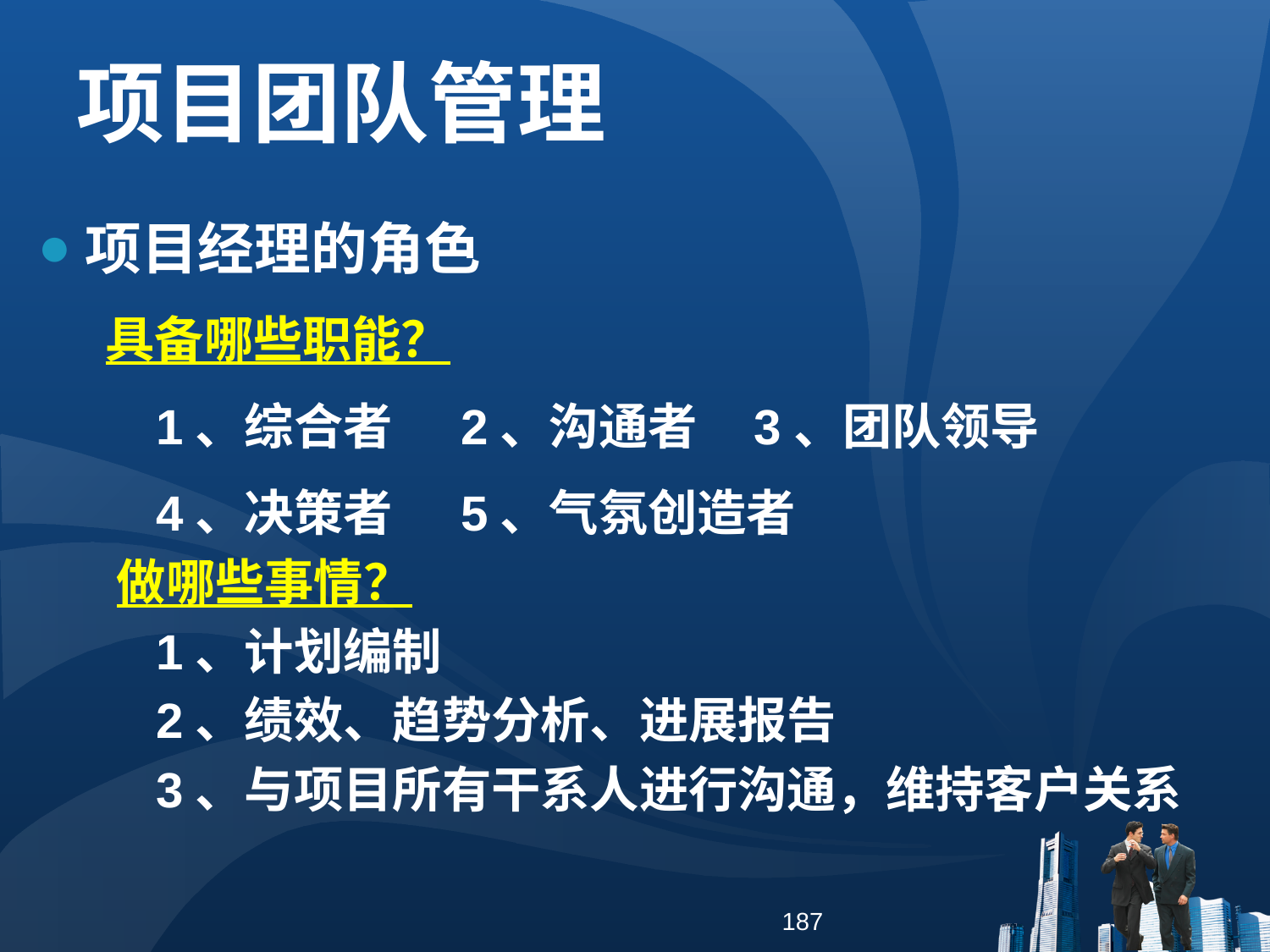

项目团队管理
项目经理的角色
     具备哪些职能？
    1、综合者     2、沟通者    3、团队领导
    4、决策者     5、气氛创造者
      做哪些事情？
    1、计划编制
    2、绩效、趋势分析、进展报告
    3、与项目所有干系人进行沟通，维持客户关系

187